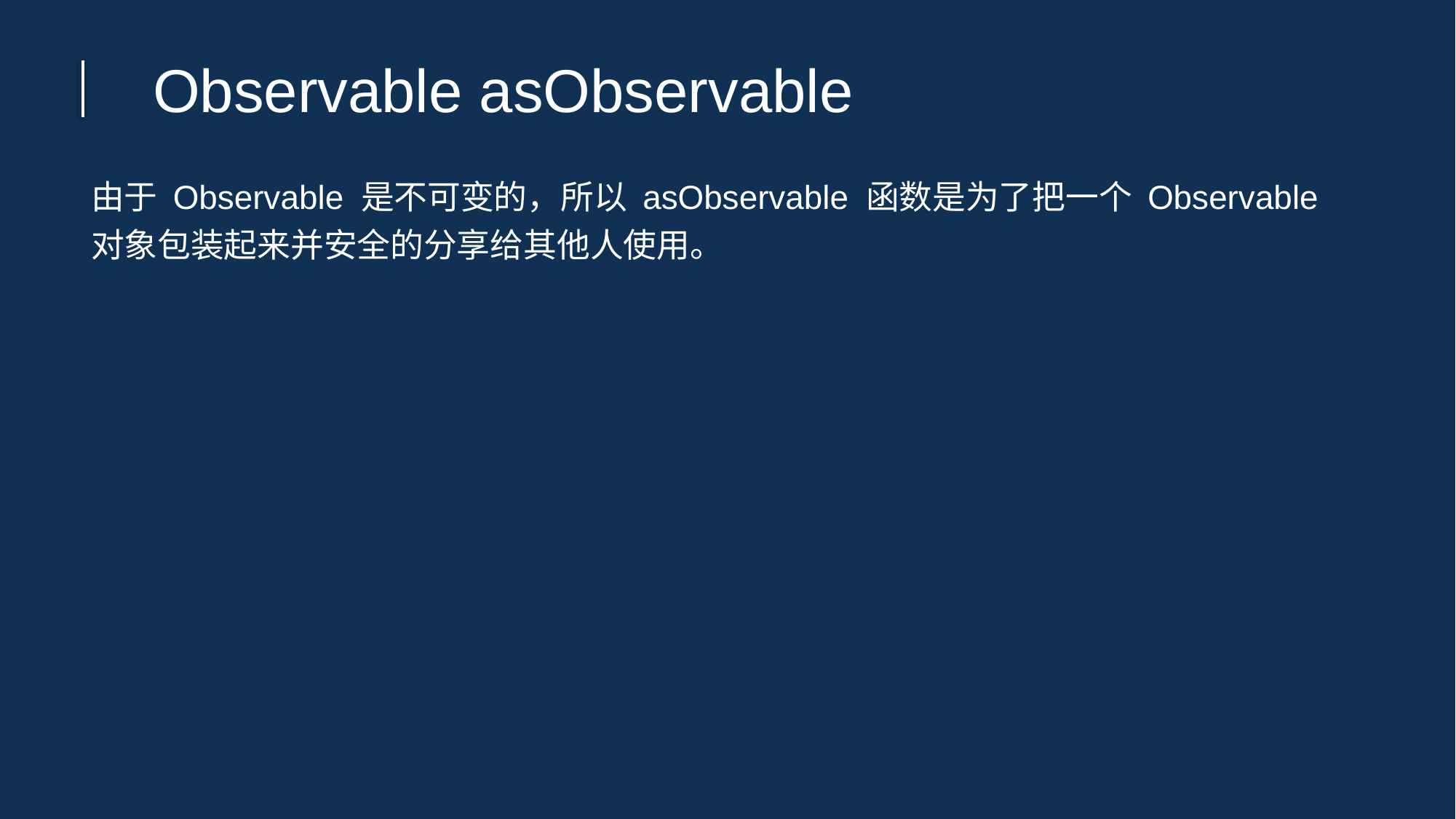

Observable asObservable
由于 Observable 是不可变的，所以 asObservable 函数是为了把一个 Observable 对象包装起来并安全的分享给其他人使用。